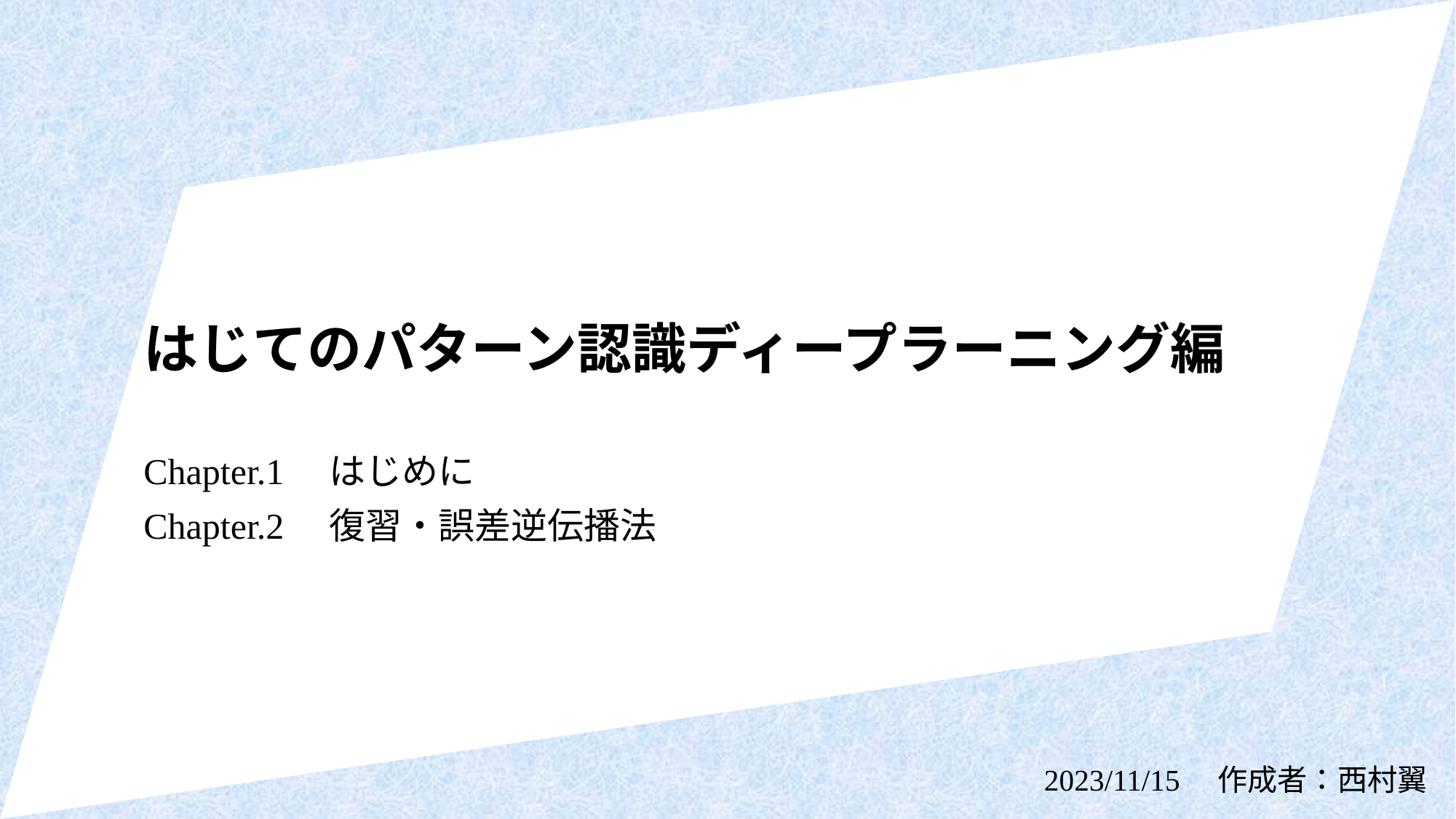

# はじてのパターン認識ディープラーニング編
Chapter.1　はじめに
Chapter.2　復習・誤差逆伝播法
2023/11/15　作成者：西村翼